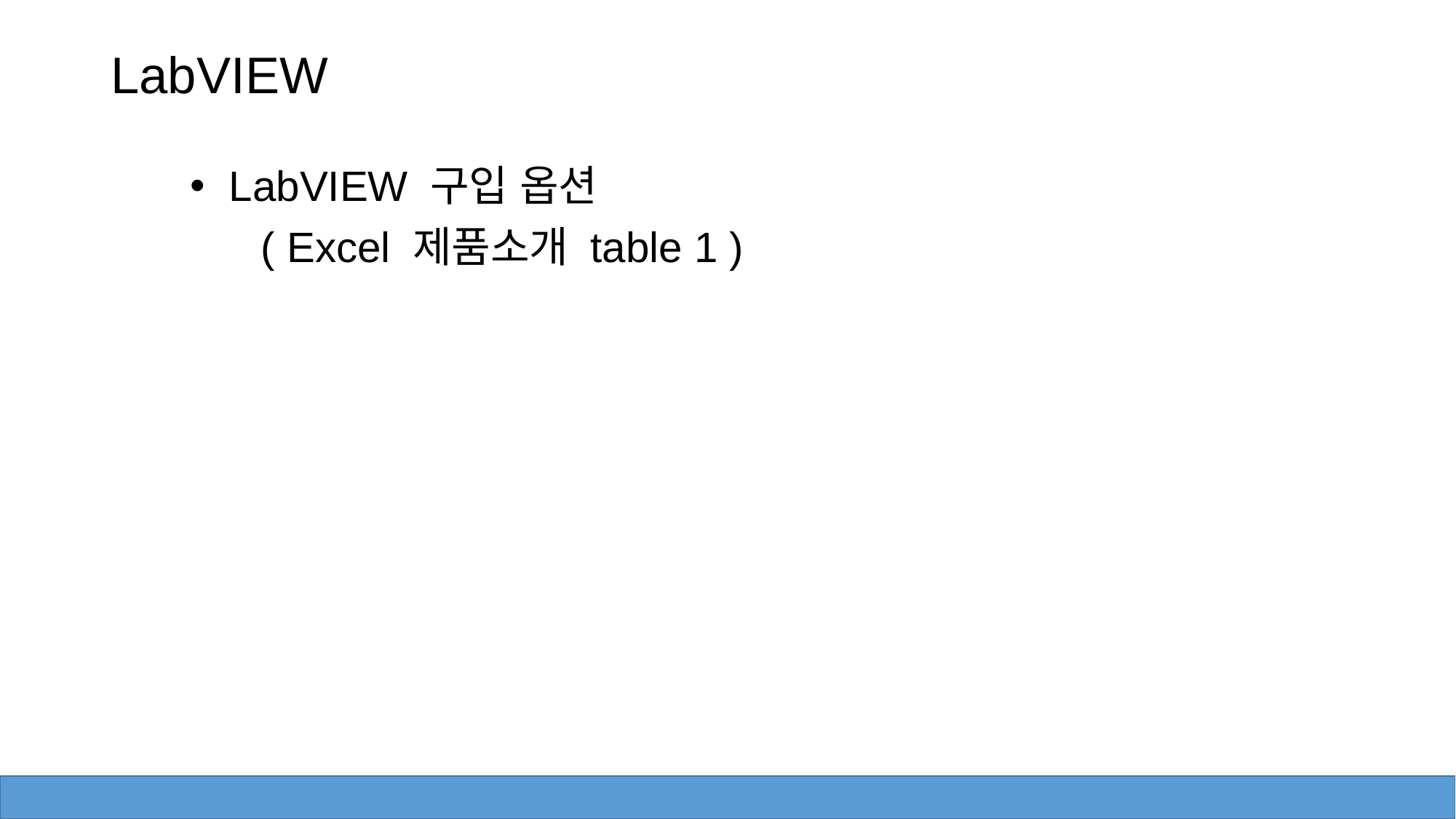

# LabVIEW
 LabVIEW 구입 옵션
      ( Excel 제품소개 table 1 )